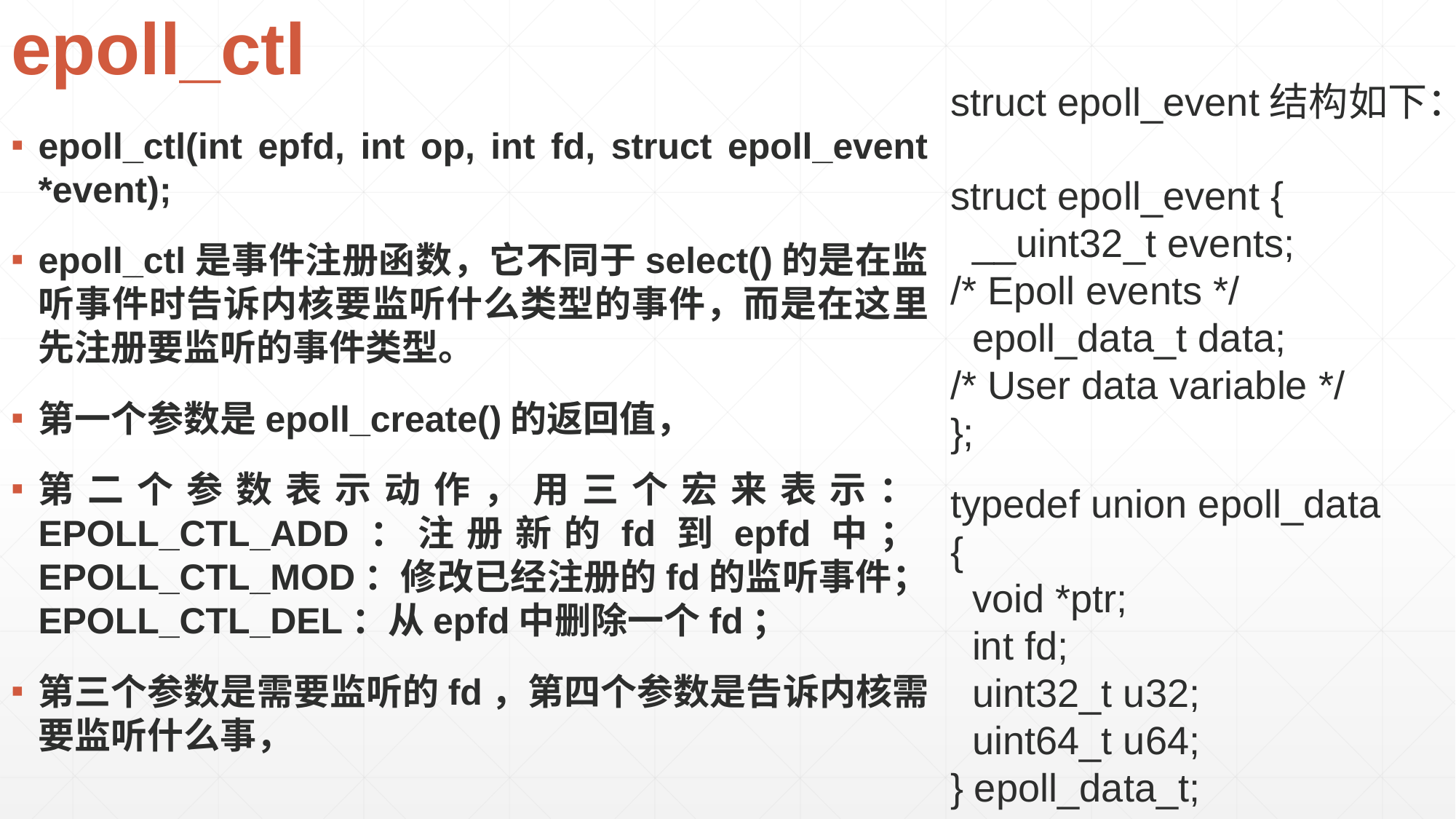

# epoll_ctl
struct epoll_event结构如下：
struct epoll_event {
  __uint32_t events;
/* Epoll events */
  epoll_data_t data;
/* User data variable */
};
epoll_ctl(int epfd, int op, int fd, struct epoll_event *event);
epoll_ctl是事件注册函数，它不同于select()的是在监听事件时告诉内核要监听什么类型的事件，而是在这里先注册要监听的事件类型。
第一个参数是epoll_create()的返回值，
第二个参数表示动作，用三个宏来表示：
EPOLL_CTL_ADD：注册新的fd到epfd中；
EPOLL_CTL_MOD：修改已经注册的fd的监听事件；
EPOLL_CTL_DEL：从epfd中删除一个fd；
第三个参数是需要监听的fd，第四个参数是告诉内核需要监听什么事，
typedef union epoll_data
{
  void *ptr;
  int fd;
  uint32_t u32;
  uint64_t u64;
} epoll_data_t;